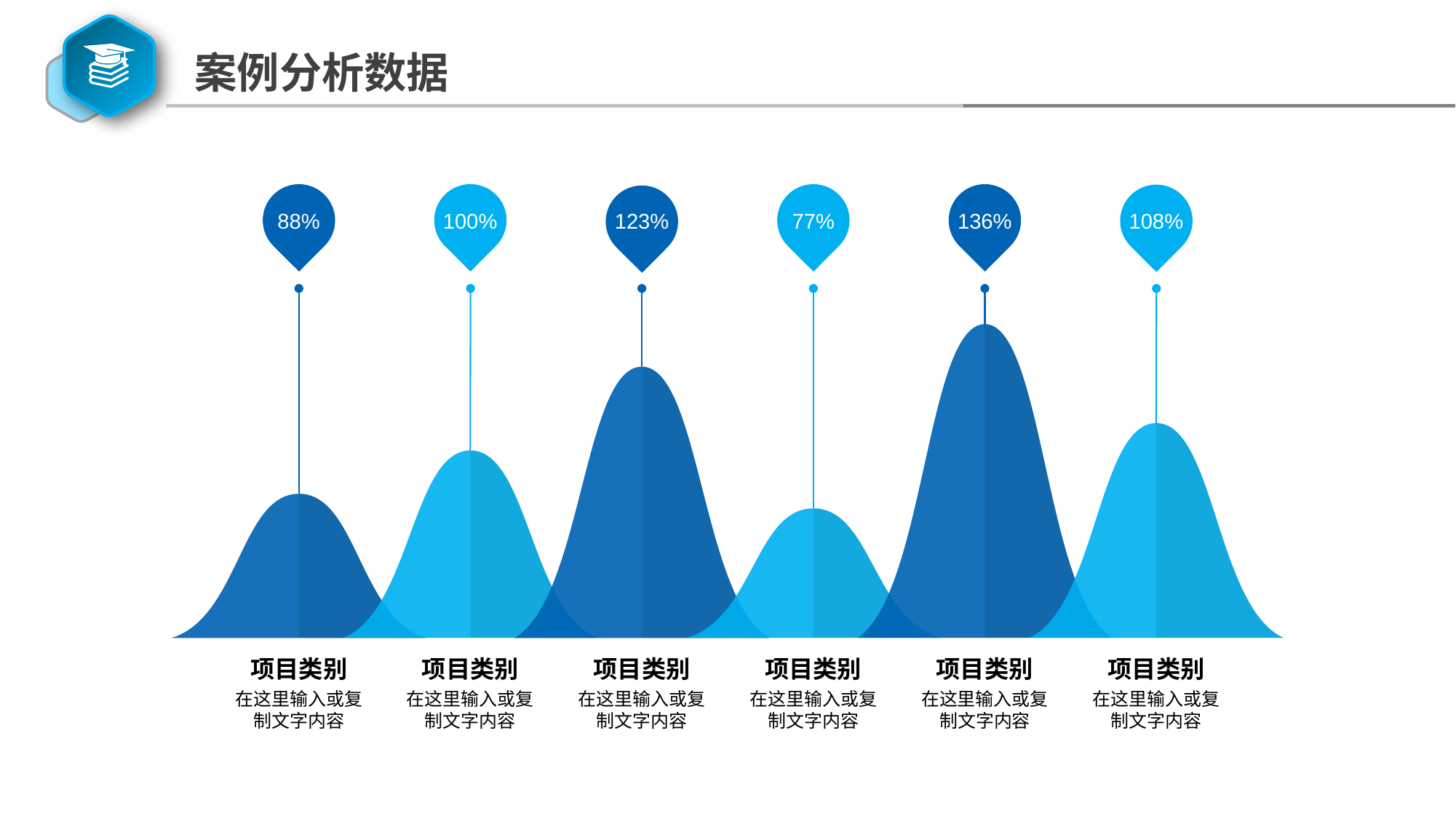

案例分析数据

100%

88%

136%

77%

108%

123%

项目类别
项目类别
项目类别
项目类别
项目类别
项目类别
在这里输入或复制文字内容
在这里输入或复制文字内容
在这里输入或复制文字内容
在这里输入或复制文字内容
在这里输入或复制文字内容
在这里输入或复制文字内容